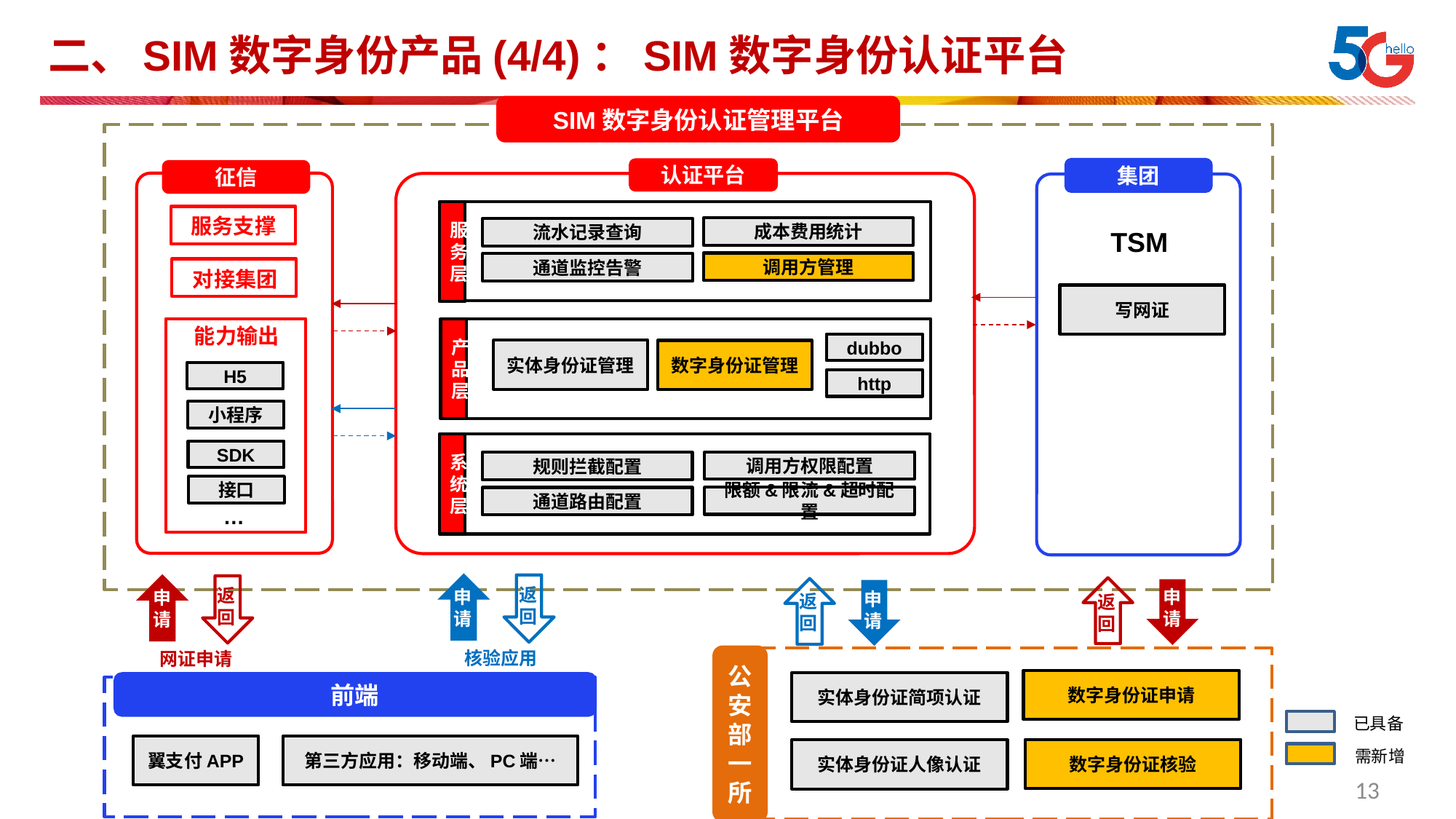

# 二、SIM数字身份产品(4/4)：SIM数字身份认证平台
SIM数字身份认证管理平台

集团

写网证
认证平台
征信

服务支撑

对接集团
能力输出

H5
小程序
SDK
…
接口

服务层

成本费用统计
流水记录查询
调用方管理
通道监控告警
TSM
产品层

dubbo
实体身份证管理
数字身份证管理
http
系统层

调用方权限配置
规则拦截配置
限额&限流&超时配置
通道路由配置

返回
返回
申请
申请
核验应用
网证申请
前端

翼支付APP
第三方应用：移动端、PC端…

返回
返回
申请
申请
公安部一所

数字身份证申请
实体身份证简项认证
数字身份证核验
实体身份证人像认证
已具备

需新增